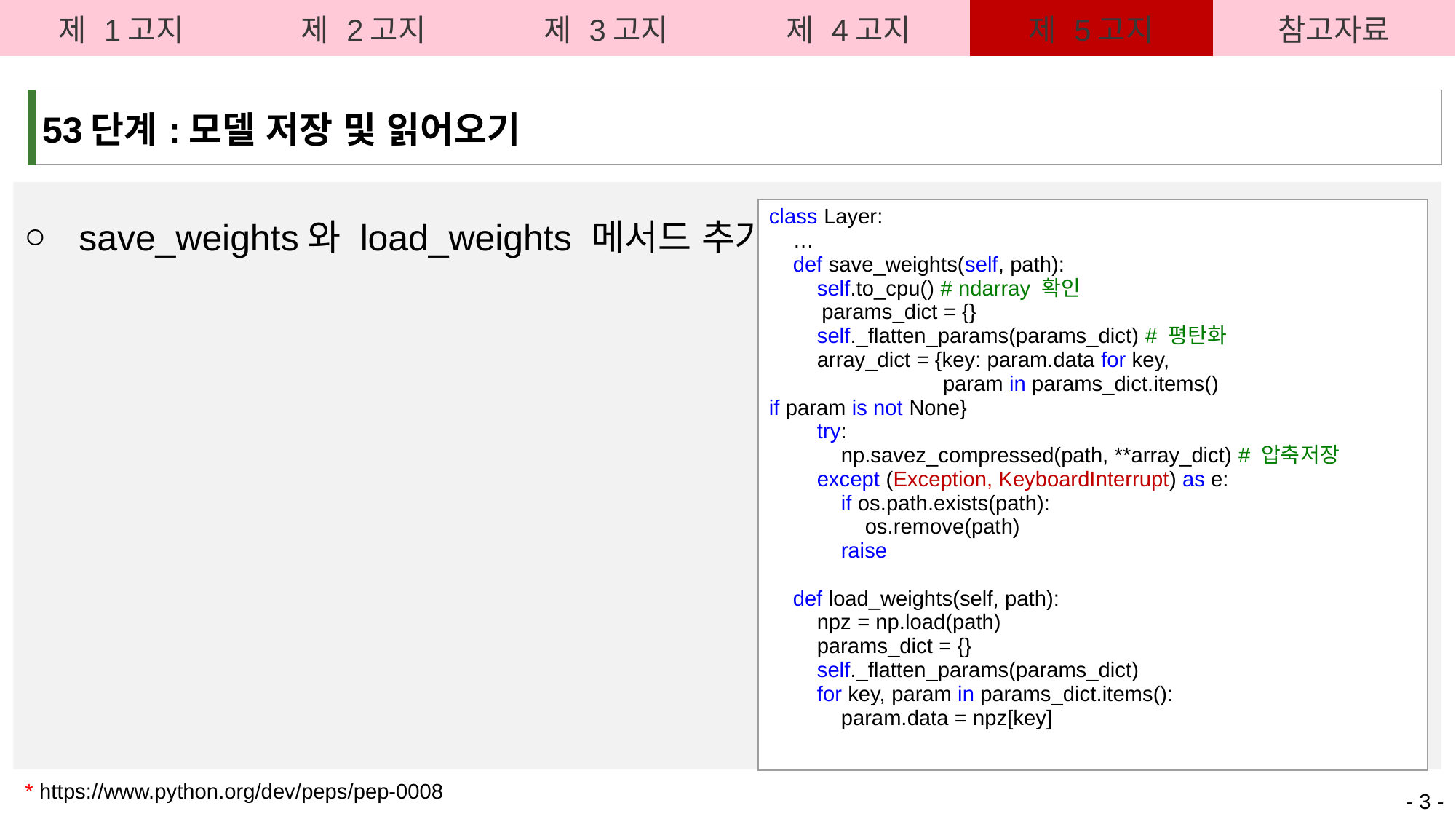

| 제 1고지 | 제 2고지 | 제 3고지 | 제 4고지 | 제 5고지 | 참고자료 |
| --- | --- | --- | --- | --- | --- |
| 53단계:모델 저장 및 읽어오기 |
| --- |
save_weights와 load_weights 메서드 추가
| class Layer: …     def save\_weights(self, path):         self.to\_cpu() # ndarray 확인         params\_dict = {}         self.\_flatten\_params(params\_dict) # 평탄화         array\_dict = {key: param.data for key,  param in params\_dict.items() if param is not None}         try:             np.savez\_compressed(path, \*\*array\_dict) # 압축저장         except (Exception, KeyboardInterrupt) as e:             if os.path.exists(path):                 os.remove(path)             raise     def load\_weights(self, path):         npz = np.load(path)         params\_dict = {}         self.\_flatten\_params(params\_dict)         for key, param in params\_dict.items():             param.data = npz[key] |
| --- |
* https://www.python.org/dev/peps/pep-0008
- 3 -